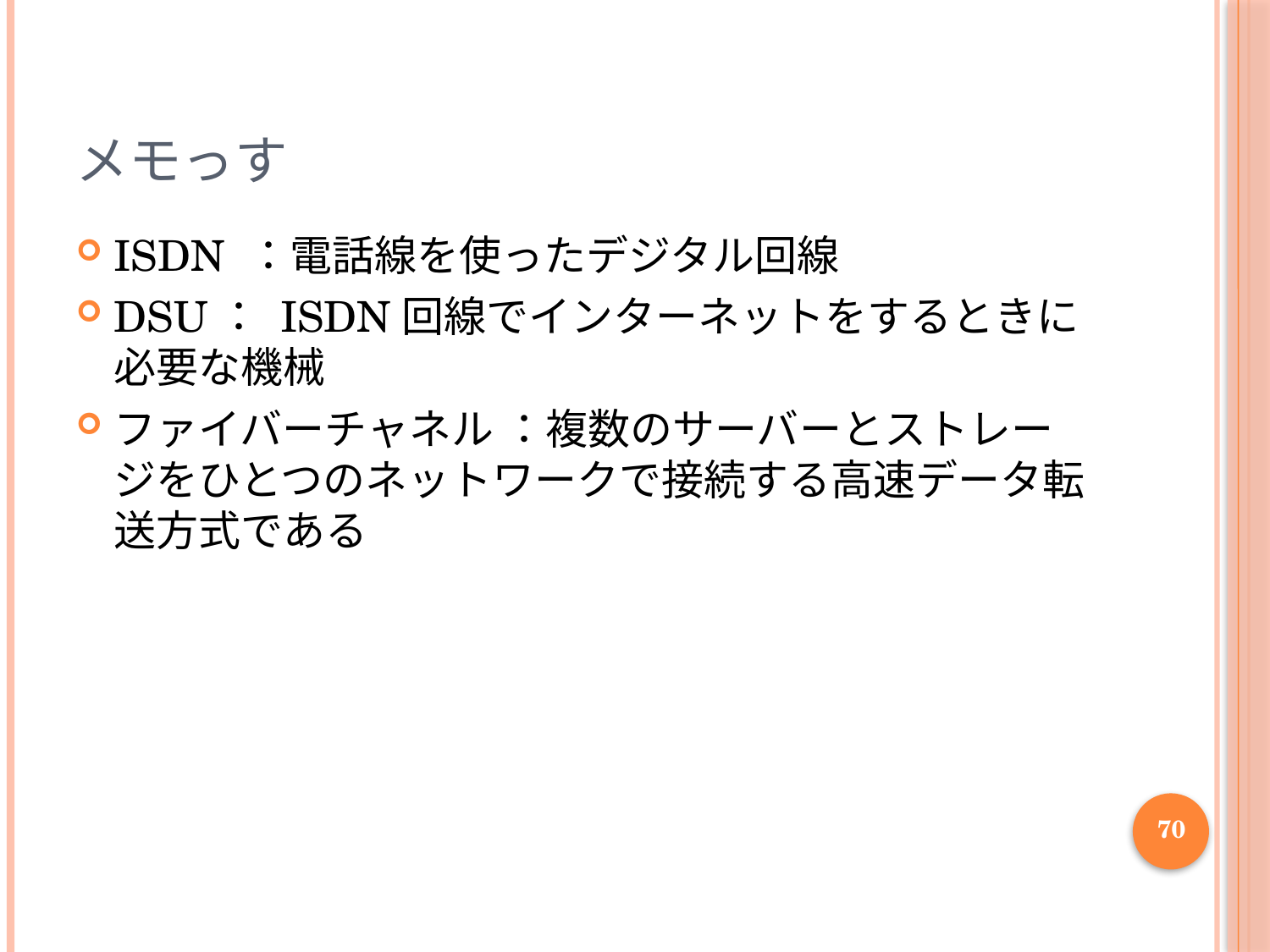

# メモっす
ISDN ：電話線を使ったデジタル回線
DSU： ISDN回線でインターネットをするときに必要な機械
ファイバーチャネル ：複数のサーバーとストレージをひとつのネットワークで接続する高速データ転送方式である

70